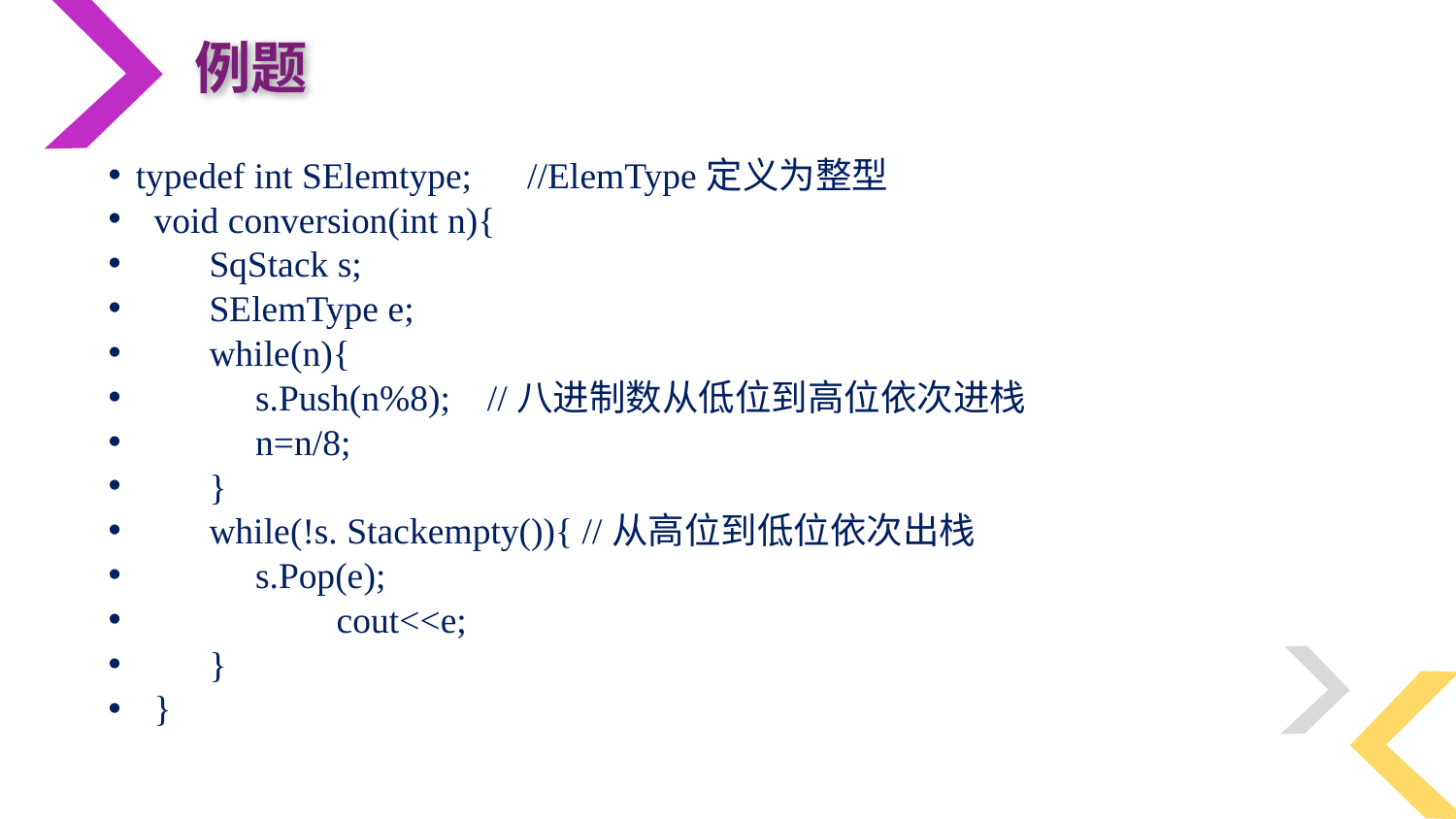

例题
typedef int SElemtype;      //ElemType定义为整型
  void conversion(int n){
        SqStack s;
        SElemType e;
        while(n){
             s.Push(n%8);    //八进制数从低位到高位依次进栈
             n=n/8;
        }
        while(!s. Stackempty()){ //从高位到低位依次出栈
             s.Pop(e);
	      cout<<e;
        }
  }